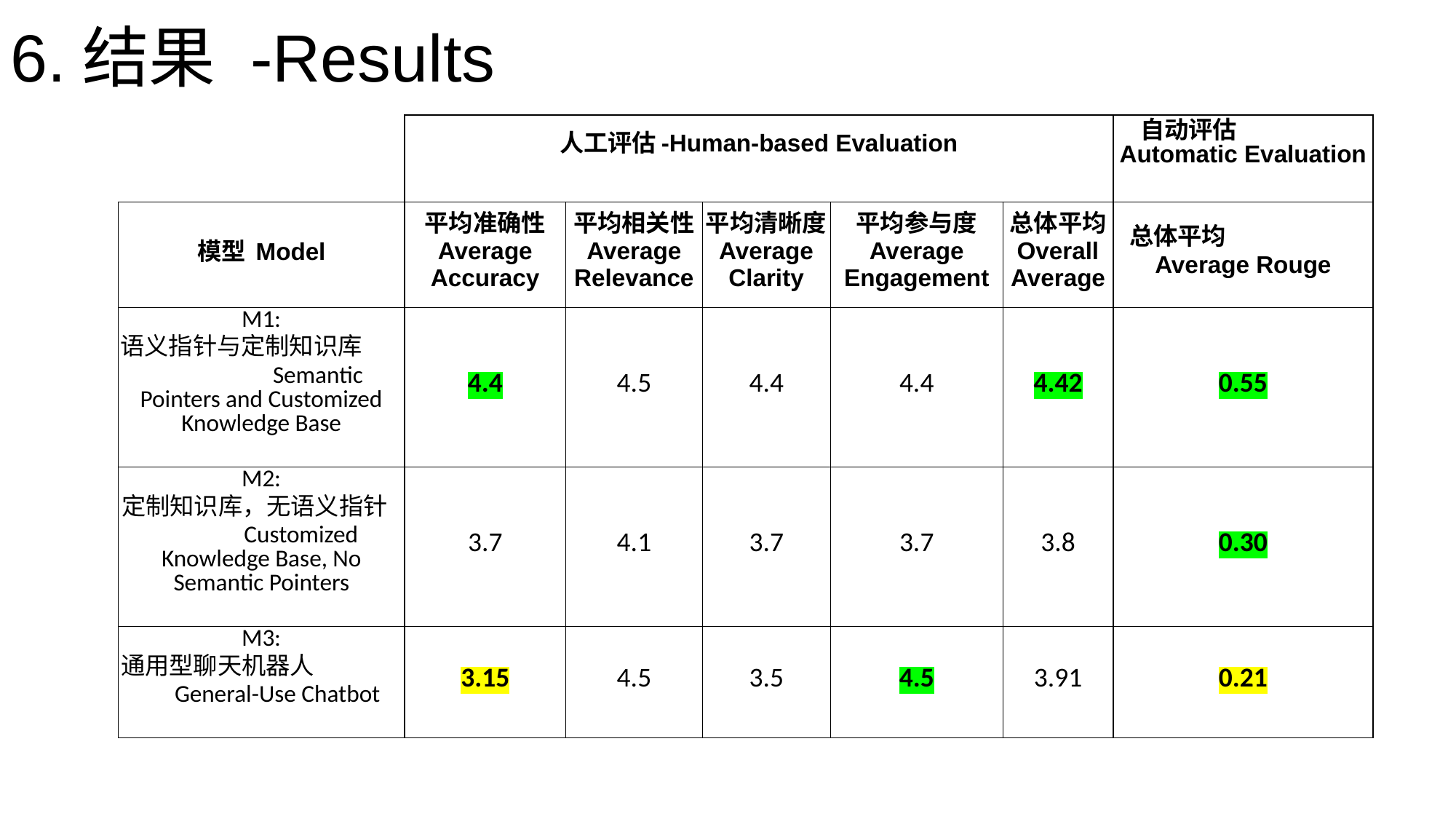

# 6.结果 -Results
|  | 人工评估-Human-based Evaluation |  |  |  |  | 自动评估 Automatic Evaluation |
| --- | --- | --- | --- | --- | --- | --- |
| 模型 Model | 平均准确性 Average Accuracy | 平均相关性 Average Relevance | 平均清晰度 Average Clarity | 平均参与度 Average Engagement | 总体平均 Overall Average | 总体平均 Average Rouge |
| M1: 语义指针与定制知识库 Semantic Pointers and Customized Knowledge Base | 4.4 | 4.5 | 4.4 | 4.4 | 4.42 | 0.55 |
| M2: 定制知识库，无语义指针 Customized Knowledge Base, No Semantic Pointers | 3.7 | 4.1 | 3.7 | 3.7 | 3.8 | 0.30 |
| M3: 通用型聊天机器人 General-Use Chatbot | 3.15 | 4.5 | 3.5 | 4.5 | 3.91 | 0.21 |